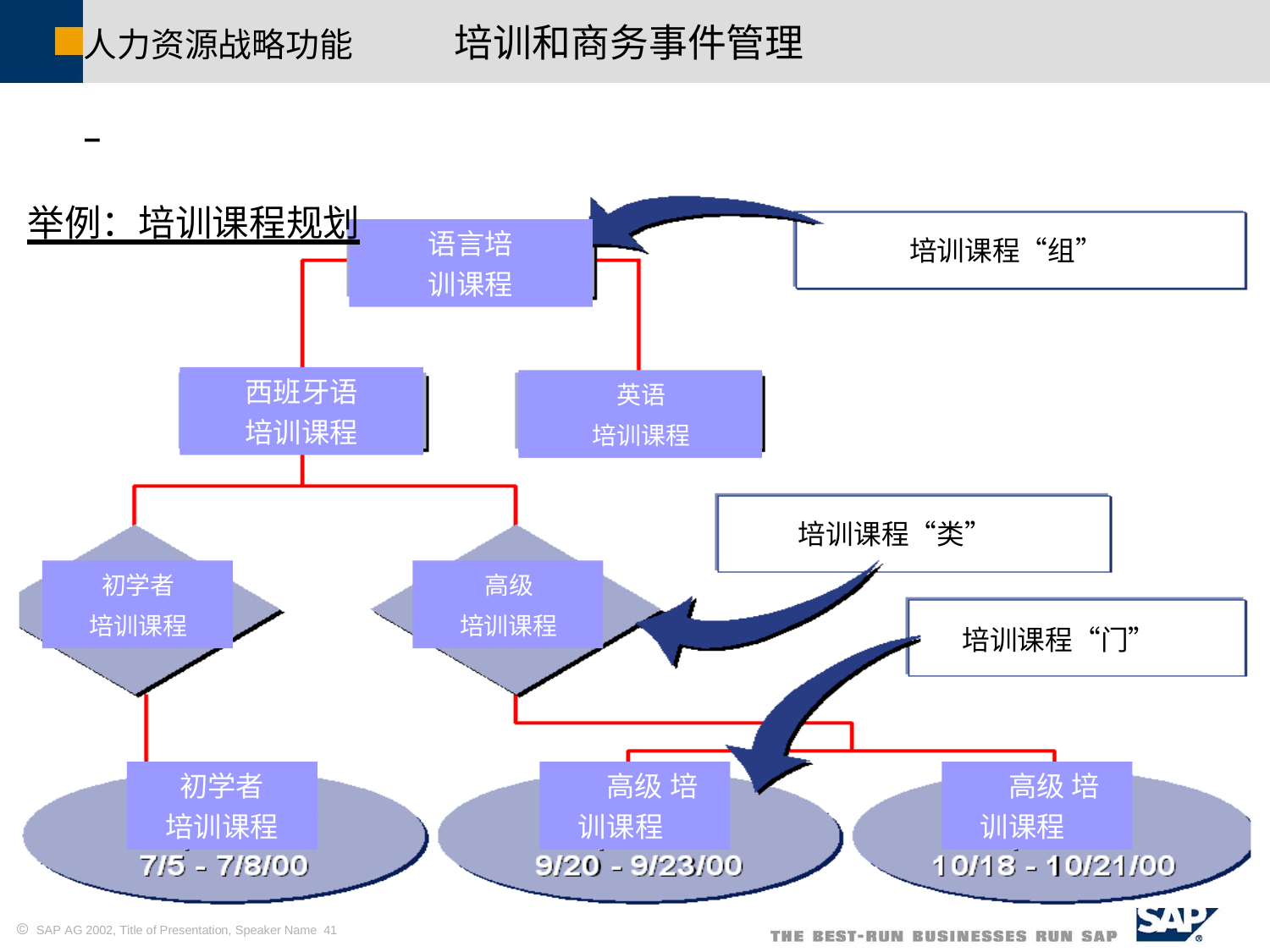

人力资源战略功能	–
举例：培训课程规划
培训和商务事件管理

语言培 训课程

培训课程“组”

西班牙语 培训课程

英语
培训课程

培训课程“类”

初学者
培训课程

高级
培训课程

培训课程“门”

初学者 培训课程

高级 培训课程

高级 培训课程
©  SAP AG 2002, Title of Presentation, Speaker Name  41